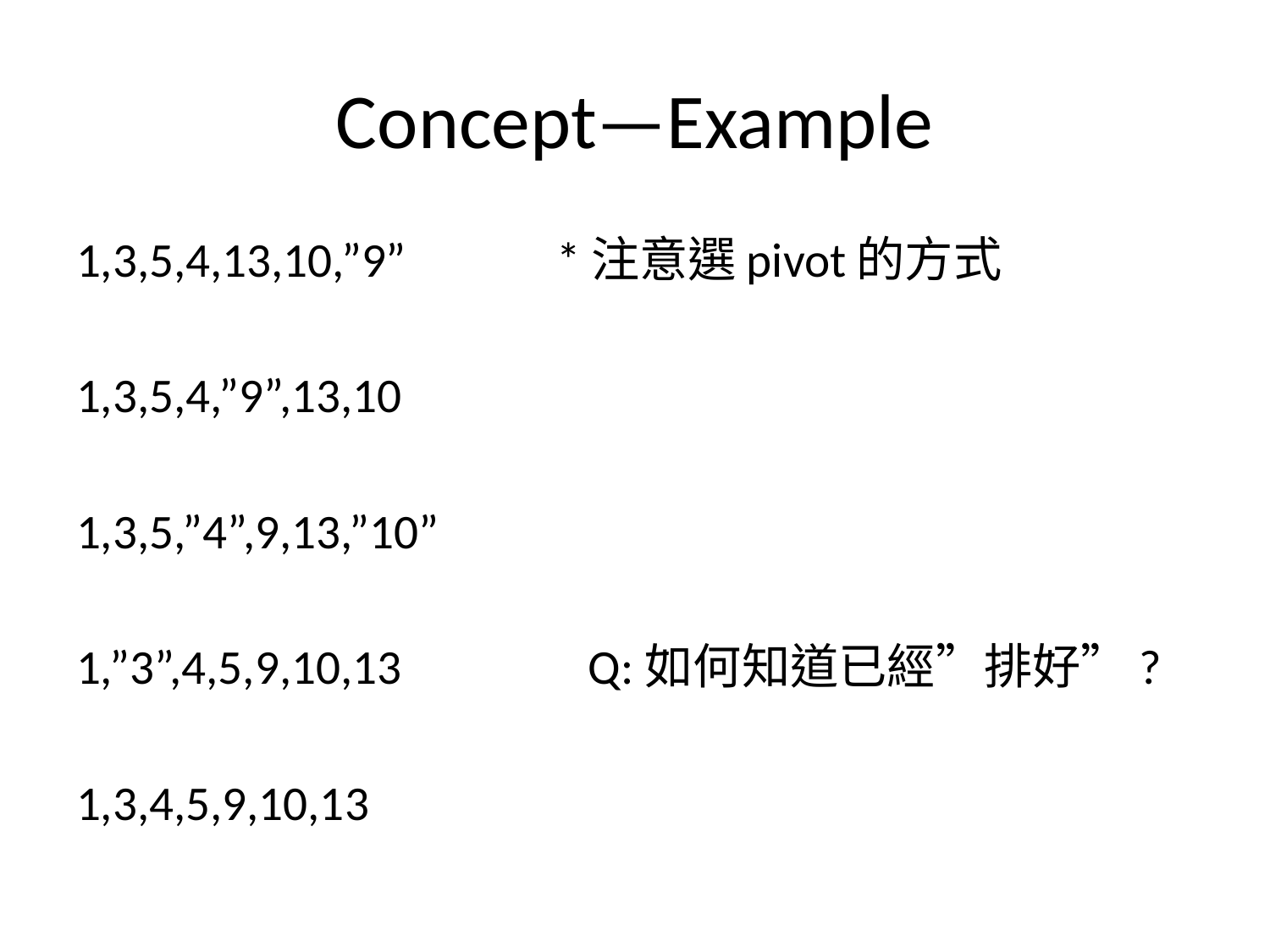

# Concept—Example
1,3,5,4,13,10,”9”		    *注意選pivot的方式

1,3,5,4,”9”,13,10

1,3,5,”4”,9,13,”10”

1,”3”,4,5,9,10,13                 Q:如何知道已經”排好”?

1,3,4,5,9,10,13